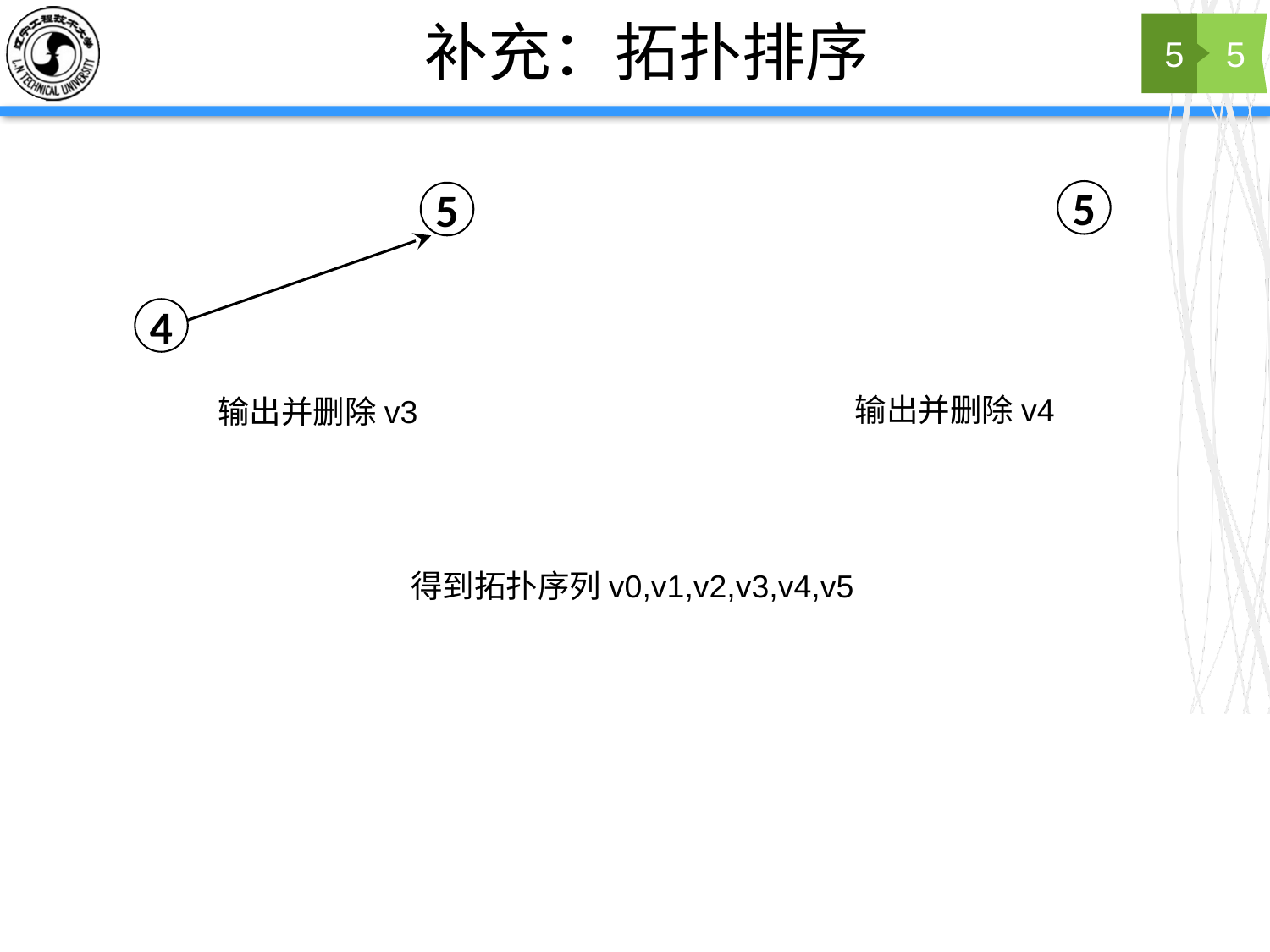

# 补充：拓扑排序
5
5
5
5

4
输出并删除v4
输出并删除v3
得到拓扑序列v0,v1,v2,v3,v4,v5